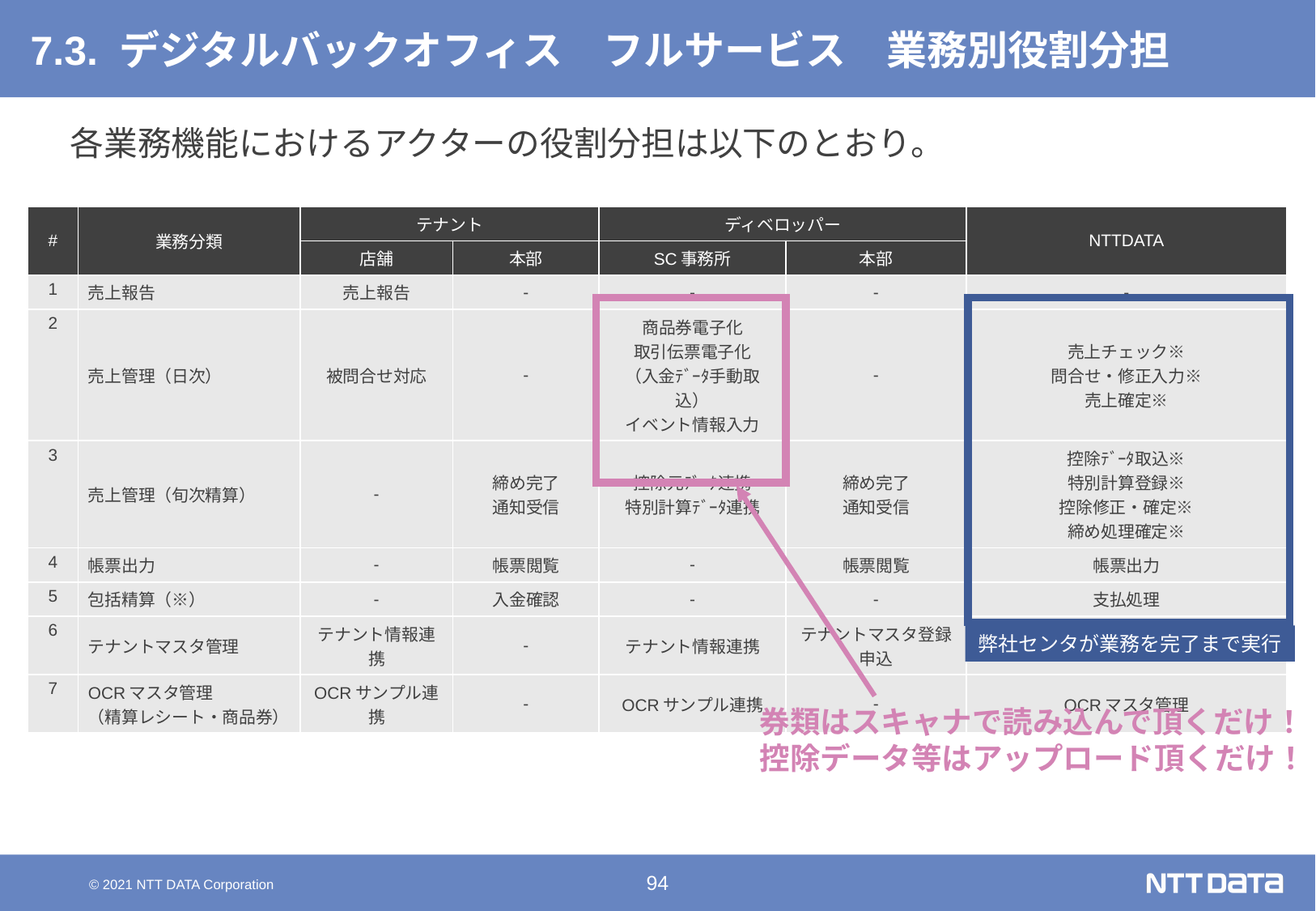

# 7.3. デジタルバックオフィス　フルサービス　業務別役割分担
各業務機能におけるアクターの役割分担は以下のとおり。
| # | 業務分類 | テナント |  | ディベロッパー |  | NTTDATA |
| --- | --- | --- | --- | --- | --- | --- |
|  |  | 店舗 | 本部 | SC事務所 | 本部 |  |
| 1 | 売上報告 | 売上報告 | - | - | - | - |
| 2 | 売上管理（日次） | 被問合せ対応 | - | 商品券電子化 取引伝票電子化 （入金ﾃﾞｰﾀ手動取込） イベント情報入力 | - | 売上チェック※ 問合せ・修正入力※ 売上確定※ |
| 3 | 売上管理（旬次精算） | - | 締め完了 通知受信 | 控除元ﾃﾞｰﾀ連携 特別計算ﾃﾞｰﾀ連携 | 締め完了 通知受信 | 控除ﾃﾞｰﾀ取込※ 特別計算登録※ 控除修正・確定※ 締め処理確定※ |
| 4 | 帳票出力 | - | 帳票閲覧 | - | 帳票閲覧 | 帳票出力 |
| 5 | 包括精算（※） | - | 入金確認 | - | - | 支払処理 |
| 6 | テナントマスタ管理 | テナント情報連携 | - | テナント情報連携 | テナントマスタ登録申込 | テナントマスタ管理 |
| 7 | OCRマスタ管理 （精算レシート・商品券） | OCRサンプル連携 | - | OCRサンプル連携 | - | OCRマスタ管理 |

弊社センタが業務を完了まで実行
※包括精算における内容は、ご提供スキームにより異なる可能性がございます。
券類はスキャナで読み込んで頂くだけ！
控除データ等はアップロード頂くだけ！